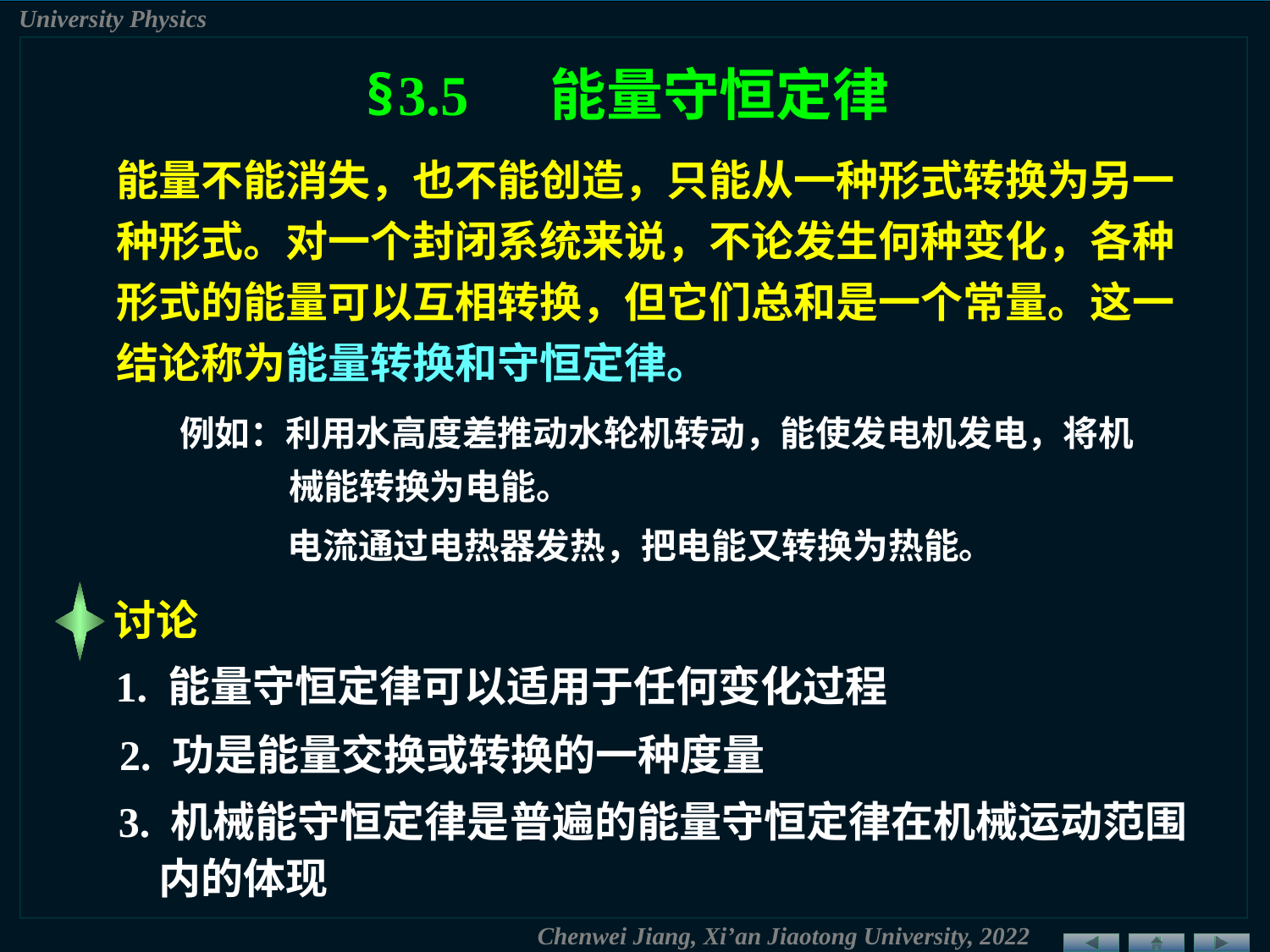

§3.5  能量守恒定律
能量不能消失，也不能创造，只能从一种形式转换为另一种形式。对一个封闭系统来说，不论发生何种变化，各种形式的能量可以互相转换，但它们总和是一个常量。这一结论称为能量转换和守恒定律。
例如：利用水高度差推动水轮机转动，能使发电机发电，将机械能转换为电能。
电流通过电热器发热，把电能又转换为热能。

讨论
1. 能量守恒定律可以适用于任何变化过程
2. 功是能量交换或转换的一种度量
3. 机械能守恒定律是普遍的能量守恒定律在机械运动范围内的体现